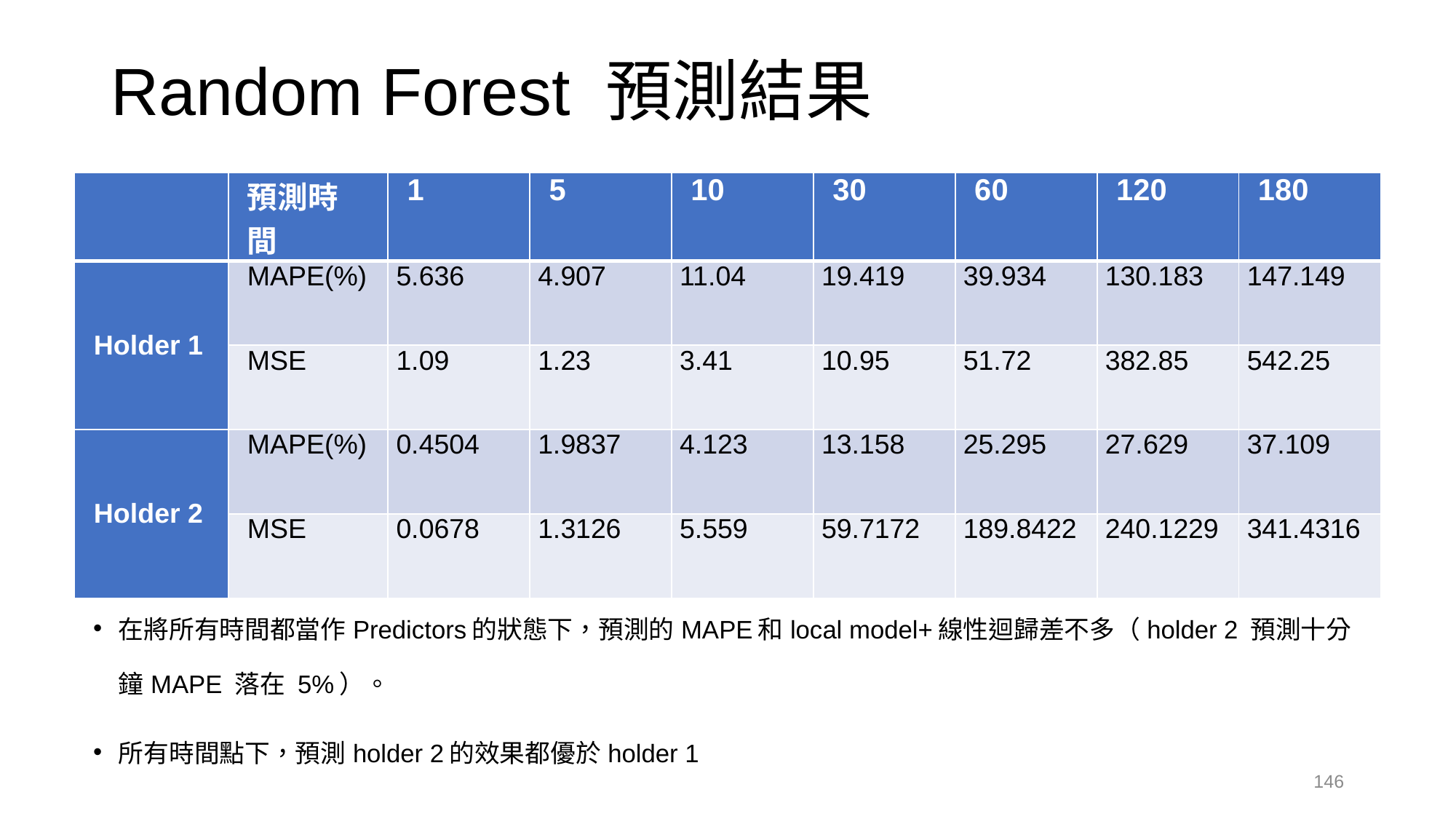

# Random Forest 預測結果
|  | 預測時間 | 1 | 5 | 10 | 30 | 60 | 120 | 180 |
| --- | --- | --- | --- | --- | --- | --- | --- | --- |
| Holder 1 | MAPE(%) | 5.636 | 4.907 | 11.04 | 19.419 | 39.934 | 130.183 | 147.149 |
|  | MSE | 1.09 | 1.23 | 3.41 | 10.95 | 51.72 | 382.85 | 542.25 |
| Holder 2 | MAPE(%) | 0.4504 | 1.9837 | 4.123 | 13.158 | 25.295 | 27.629 | 37.109 |
|  | MSE | 0.0678 | 1.3126 | 5.559 | 59.7172 | 189.8422 | 240.1229 | 341.4316 |
在將所有時間都當作Predictors的狀態下，預測的MAPE和local model+線性迴歸差不多（holder 2 預測十分鐘MAPE 落在 5%）。
所有時間點下，預測holder 2的效果都優於holder 1
146